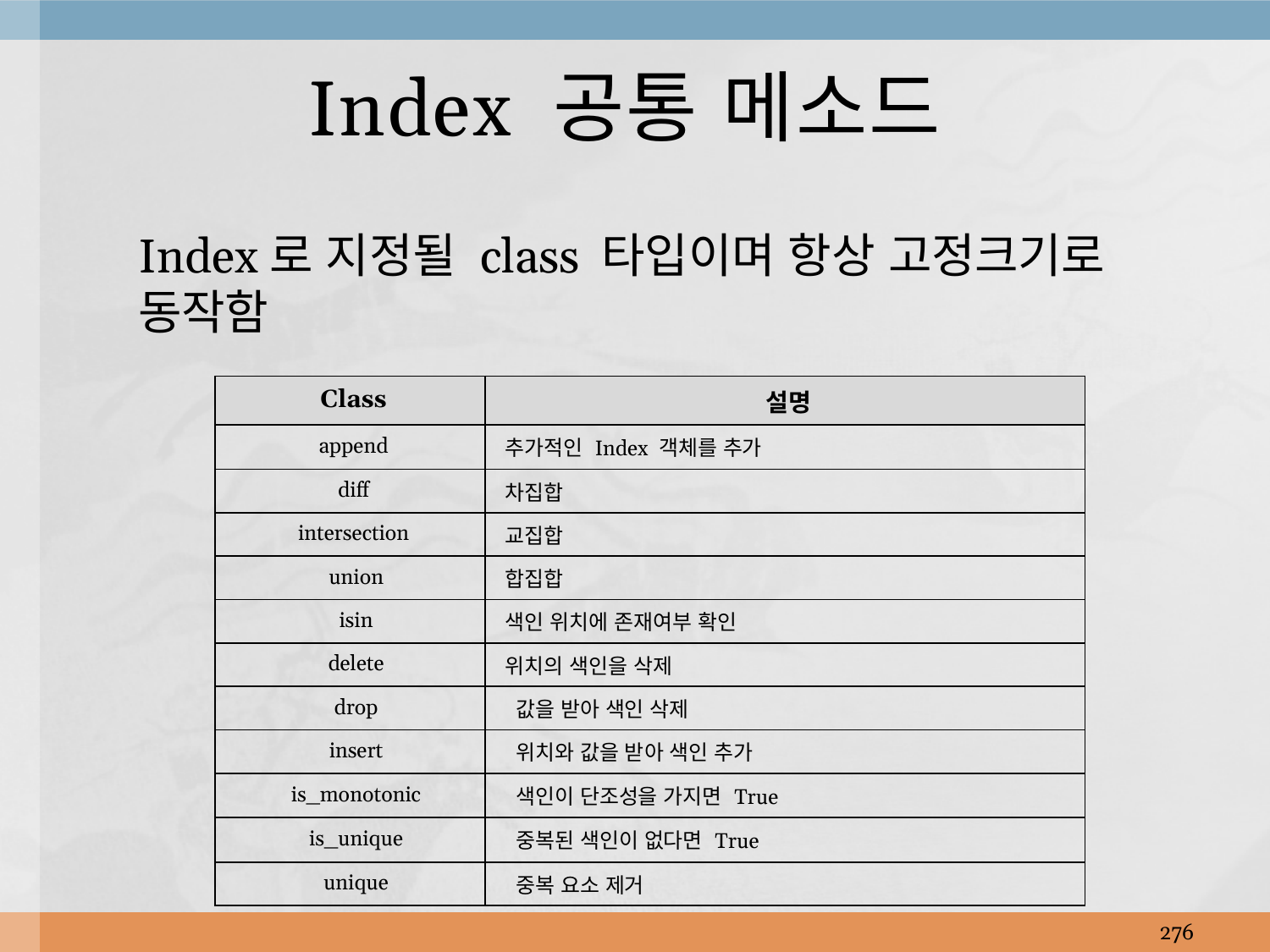

# Index 공통 메소드
Index로 지정될 class 타입이며 항상 고정크기로 동작함
| Class | 설명 |
| --- | --- |
| append | 추가적인 Index 객체를 추가 |
| diff | 차집합 |
| intersection | 교집합 |
| union | 합집합 |
| isin | 색인 위치에 존재여부 확인 |
| delete | 위치의 색인을 삭제 |
| drop | 값을 받아 색인 삭제 |
| insert | 위치와 값을 받아 색인 추가 |
| is\_monotonic | 색인이 단조성을 가지면 True |
| is\_unique | 중복된 색인이 없다면 True |
| unique | 중복 요소 제거 |
276